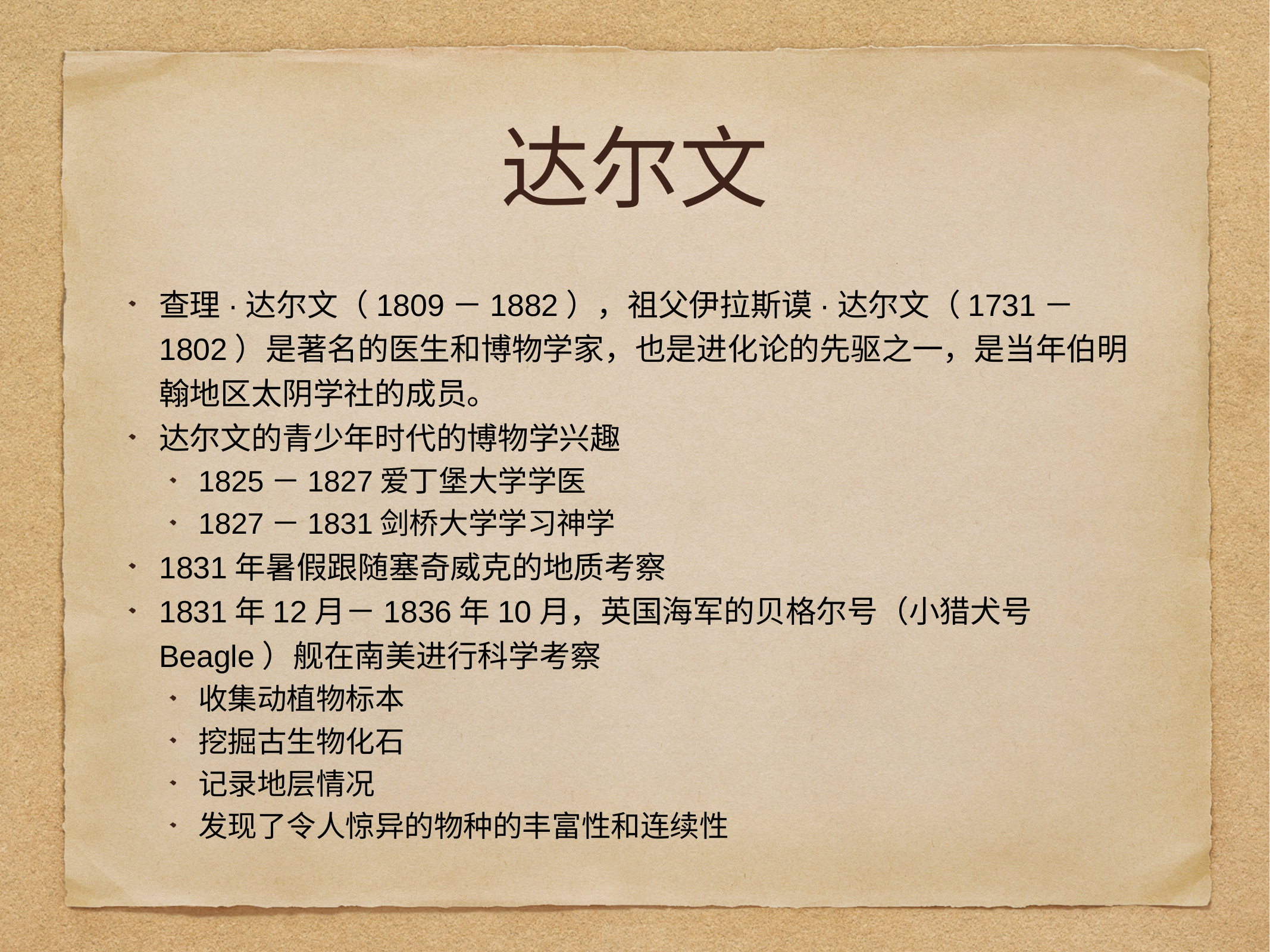

# 达尔文
查理·达尔文（1809－1882），祖父伊拉斯谟·达尔文（1731－1802）是著名的医生和博物学家，也是进化论的先驱之一，是当年伯明翰地区太阴学社的成员。
达尔文的青少年时代的博物学兴趣
1825－1827爱丁堡大学学医
1827－1831剑桥大学学习神学
1831年暑假跟随塞奇威克的地质考察
1831年12月－1836年10月，英国海军的贝格尔号（小猎犬号Beagle）舰在南美进行科学考察
收集动植物标本
挖掘古生物化石
记录地层情况
发现了令人惊异的物种的丰富性和连续性